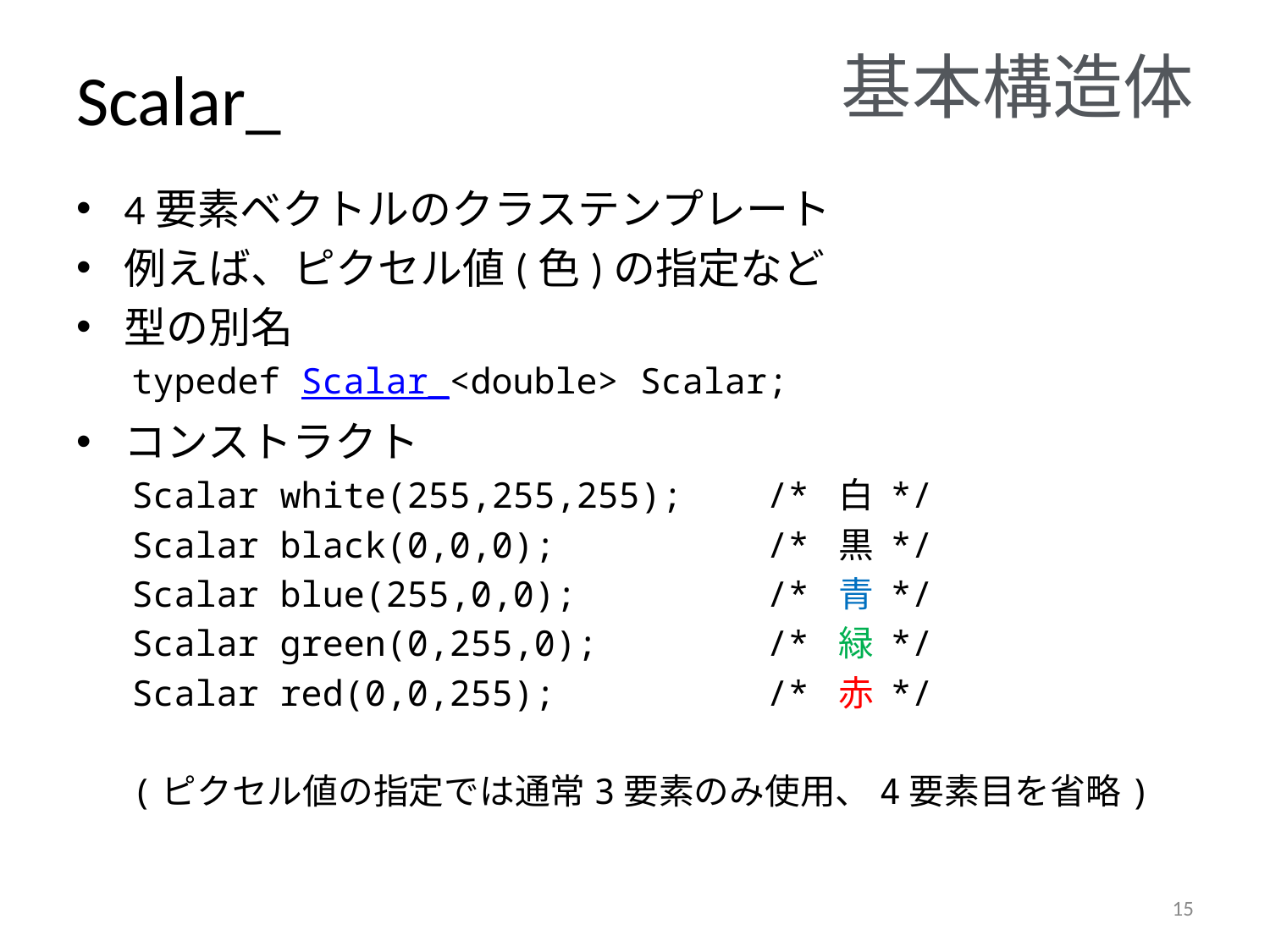

基本構造体
# Scalar_
4要素ベクトルのクラステンプレート
例えば、ピクセル値(色)の指定など
型の別名
typedef Scalar_<double> Scalar;
コンストラクト
Scalar white(255,255,255);	/* 白 */
Scalar black(0,0,0);		/* 黒 */
Scalar blue(255,0,0);		/* 青 */
Scalar green(0,255,0);		/* 緑 */
Scalar red(0,0,255);		/* 赤 */

(ピクセル値の指定では通常3要素のみ使用、4要素目を省略)
15